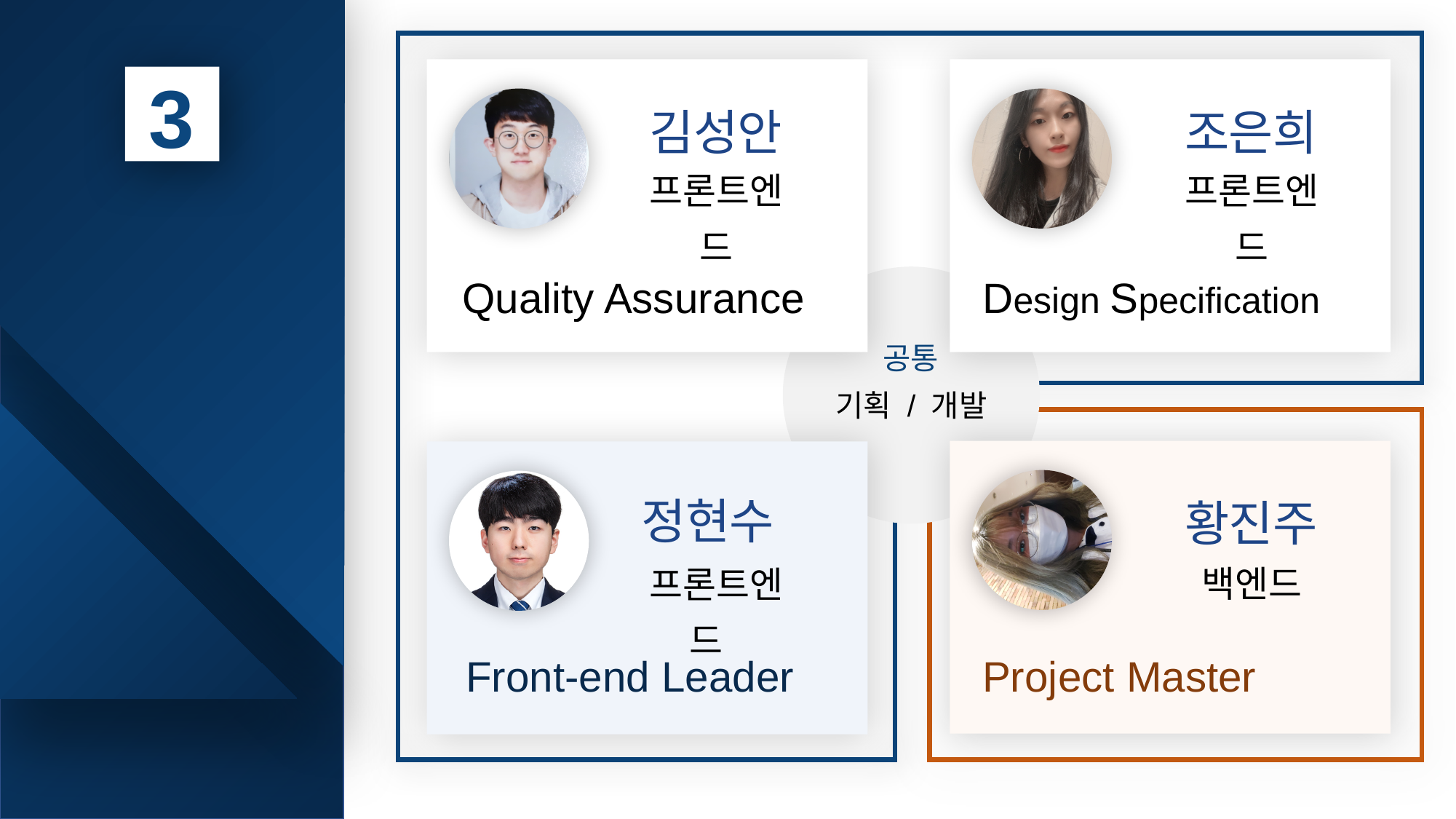

김성안

프론트엔드
Quality Assurance

조은희

프론트엔드
Design Specification

3
업무 체계도

기획 / 개발
공통

황진주
백엔드
Project Master

정현수

프론트엔드
Front-end Leader